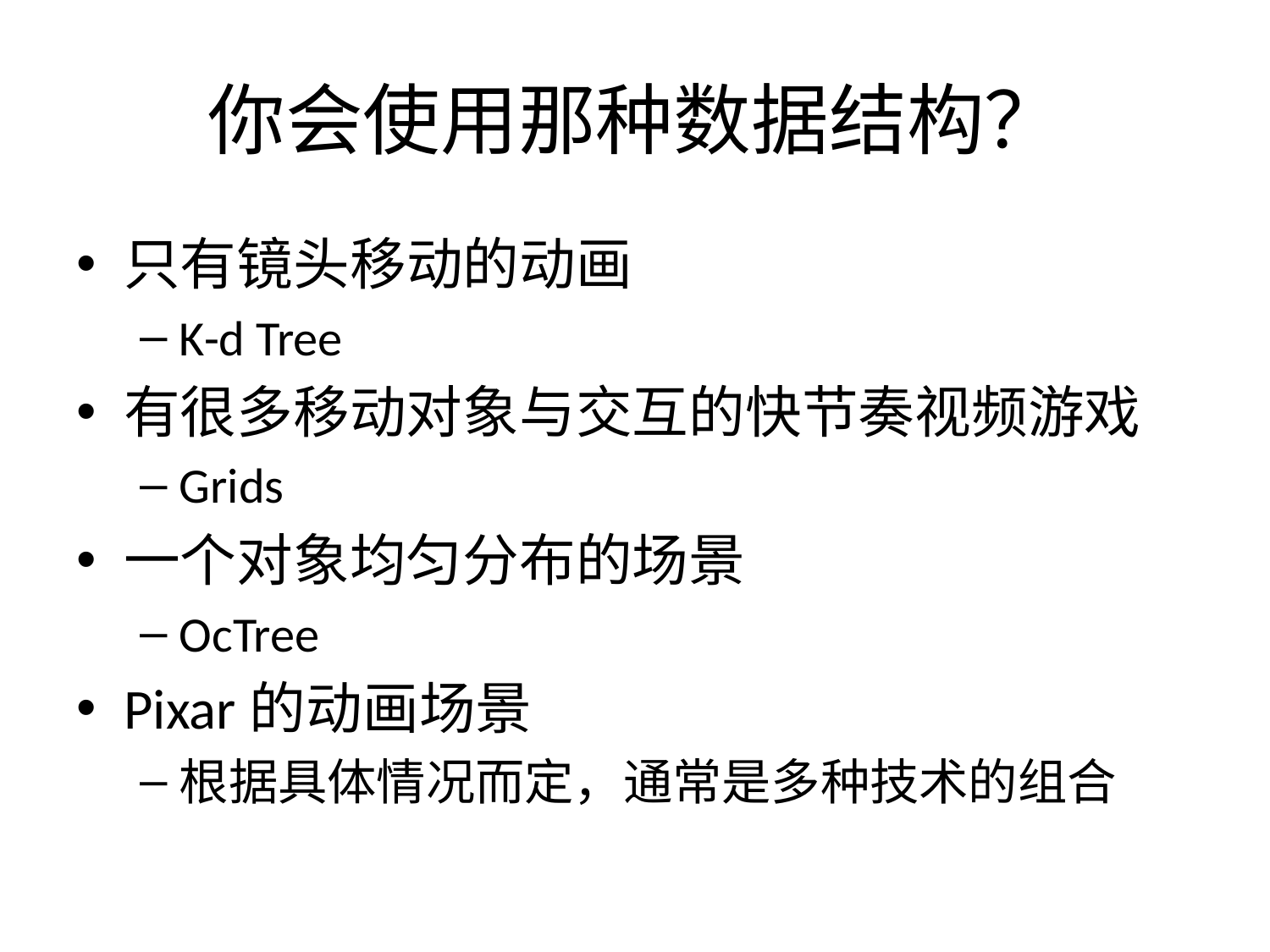

# 你会使用那种数据结构？
只有镜头移动的动画
K-d Tree
有很多移动对象与交互的快节奏视频游戏
Grids
一个对象均匀分布的场景
OcTree
Pixar的动画场景
根据具体情况而定，通常是多种技术的组合